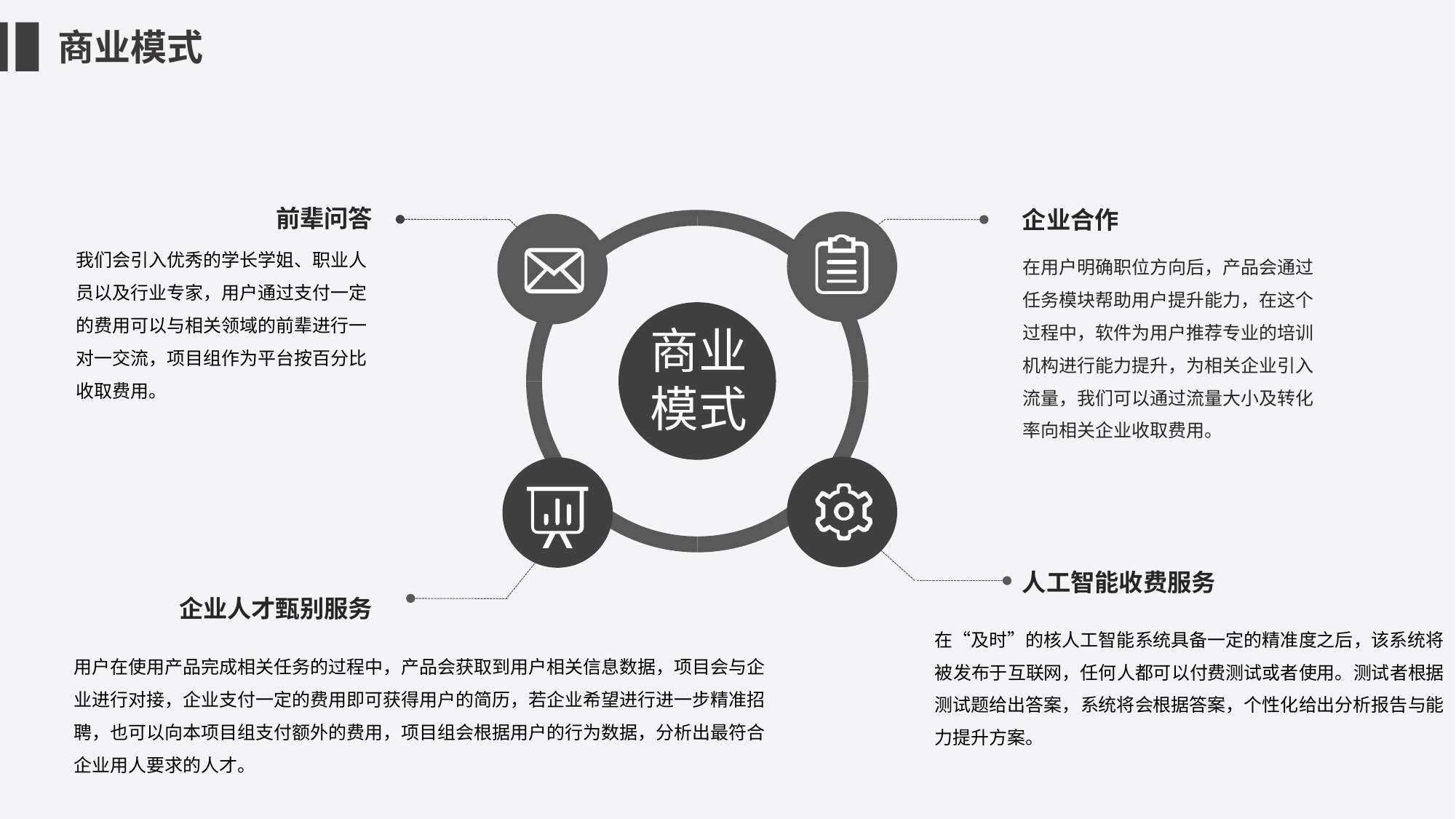

商业模式
前辈问答
企业合作

在用户明确职位方向后，产品会通过任务模块帮助用户提升能力，在这个过程中，软件为用户推荐专业的培训机构进行能力提升，为相关企业引入流量，我们可以通过流量大小及转化率向相关企业收取费用。

我们会引入优秀的学长学姐、职业人员以及行业专家，用户通过支付一定的费用可以与相关领域的前辈进行一对一交流，项目组作为平台按百分比收取费用。

商业
模式

人工智能收费服务
企业人才甄别服务
在“及时”的核人工智能系统具备一定的精准度之后，该系统将被发布于互联网，任何人都可以付费测试或者使用。测试者根据测试题给出答案，系统将会根据答案，个性化给出分析报告与能力提升方案。
用户在使用产品完成相关任务的过程中，产品会获取到用户相关信息数据，项目会与企业进行对接，企业支付一定的费用即可获得用户的简历，若企业希望进行进一步精准招聘，也可以向本项目组支付额外的费用，项目组会根据用户的行为数据，分析出最符合企业用人要求的人才。